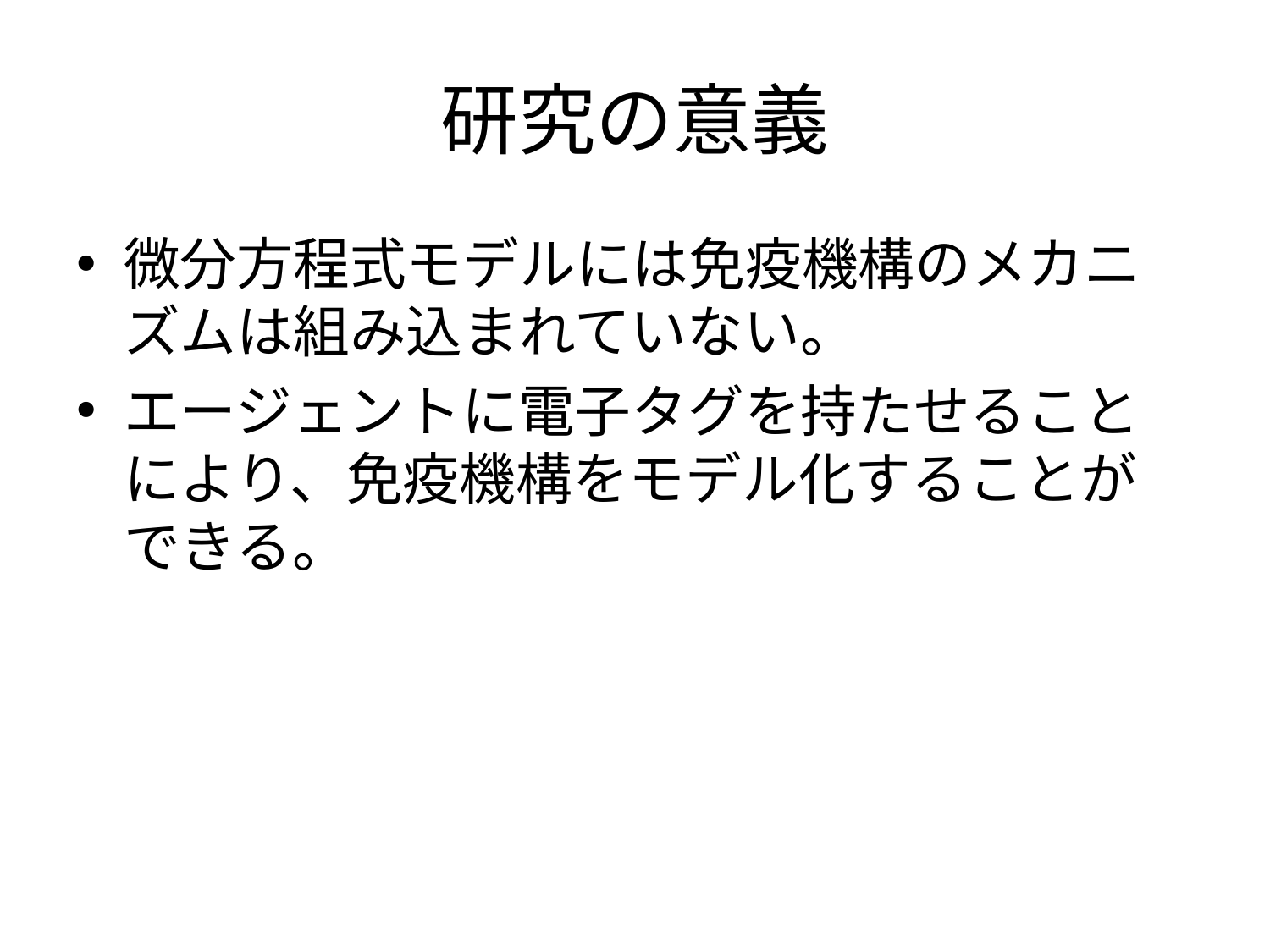

# 研究の意義
微分方程式モデルには免疫機構のメカニズムは組み込まれていない。
エージェントに電子タグを持たせることにより、免疫機構をモデル化することができる。